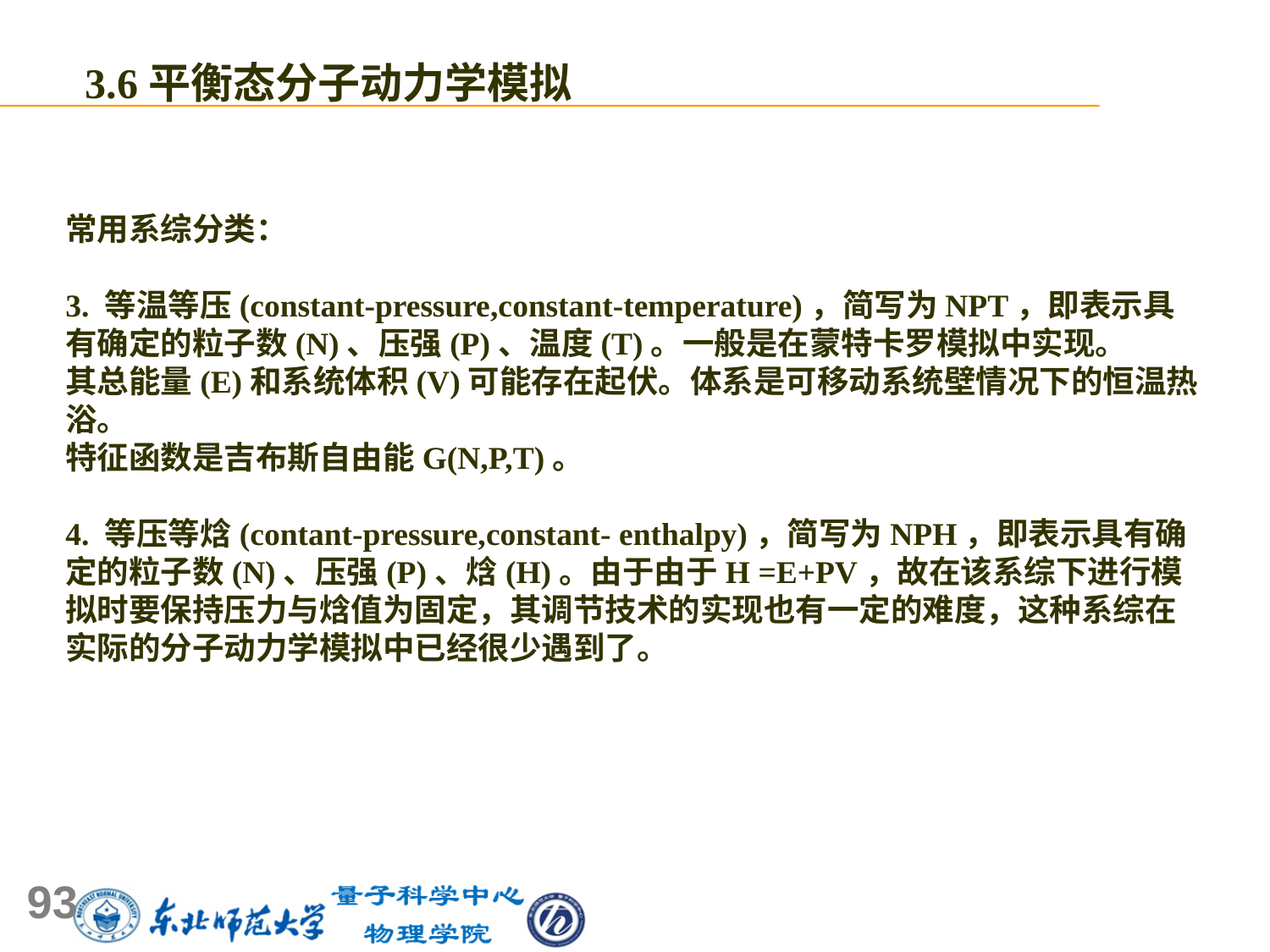

3.6平衡态分子动力学模拟

常用系综分类：

3. 等温等压(constant-pressure,constant-temperature)，简写为NPT，即表示具有确定的粒子数(N)、压强(P)、温度(T)。一般是在蒙特卡罗模拟中实现。
其总能量(E)和系统体积(V)可能存在起伏。体系是可移动系统壁情况下的恒温热浴。
特征函数是吉布斯自由能G(N,P,T)。

4. 等压等焓(contant-pressure,constant- enthalpy)，简写为NPH，即表示具有确定的粒子数(N)、压强(P)、焓(H)。由于由于H =E+PV，故在该系综下进行模拟时要保持压力与焓值为固定，其调节技术的实现也有一定的难度，这种系综在实际的分子动力学模拟中已经很少遇到了。
93